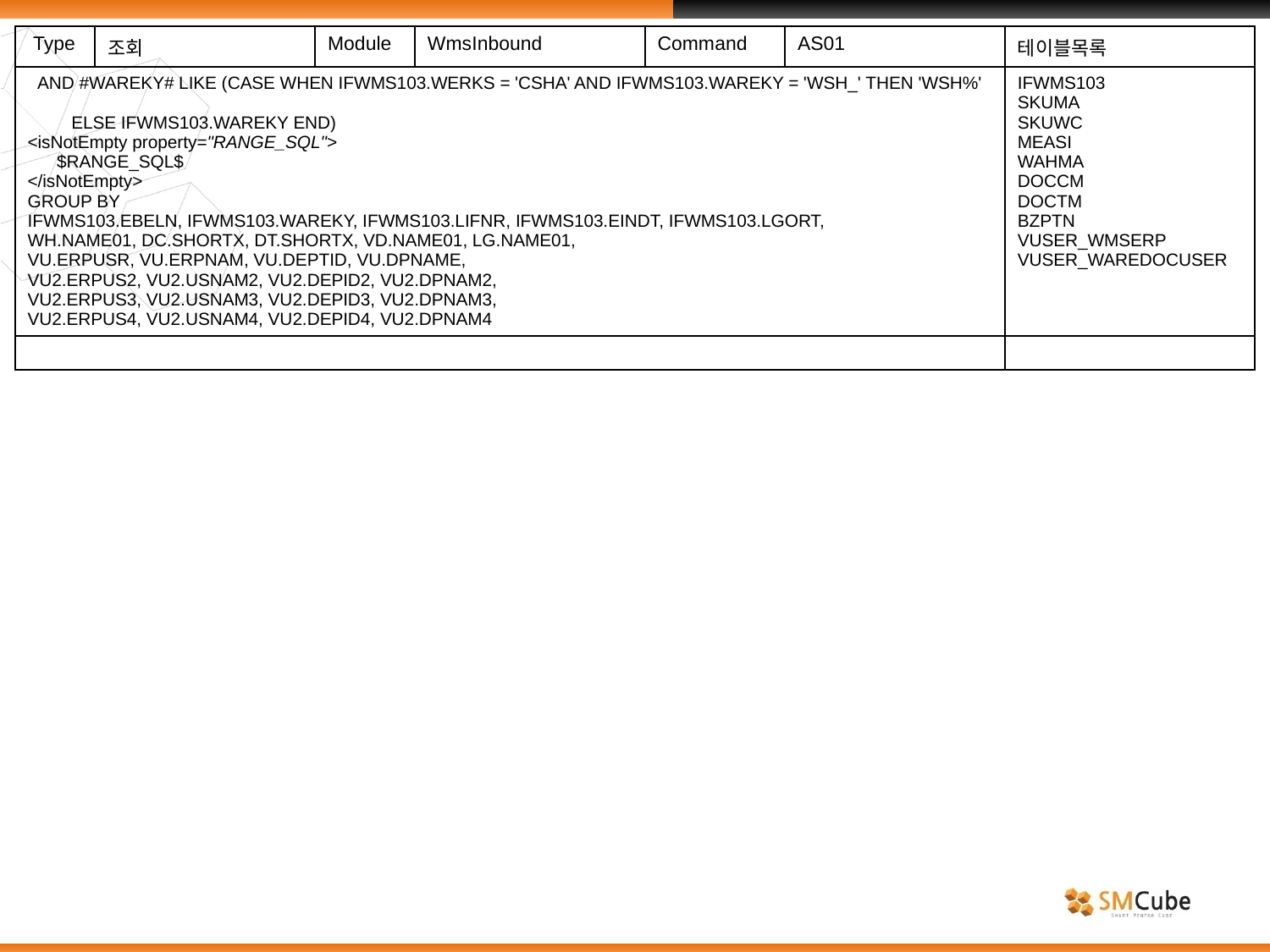

| Type | 조회 | Module | WmsInbound | Command | AS01 | 테이블목록 |
| --- | --- | --- | --- | --- | --- | --- |
| AND #WAREKY# LIKE (CASE WHEN IFWMS103.WERKS = 'CSHA' AND IFWMS103.WAREKY = 'WSH\_' THEN 'WSH%' ELSE IFWMS103.WAREKY END) <isNotEmpty property="RANGE\_SQL"> $RANGE\_SQL$ </isNotEmpty> GROUP BY IFWMS103.EBELN, IFWMS103.WAREKY, IFWMS103.LIFNR, IFWMS103.EINDT, IFWMS103.LGORT, WH.NAME01, DC.SHORTX, DT.SHORTX, VD.NAME01, LG.NAME01, VU.ERPUSR, VU.ERPNAM, VU.DEPTID, VU.DPNAME, VU2.ERPUS2, VU2.USNAM2, VU2.DEPID2, VU2.DPNAM2, VU2.ERPUS3, VU2.USNAM3, VU2.DEPID3, VU2.DPNAM3, VU2.ERPUS4, VU2.USNAM4, VU2.DEPID4, VU2.DPNAM4 |  |  |  |  |  | IFWMS103 SKUMA SKUWC MEASI WAHMA DOCCM DOCTM BZPTN VUSER\_WMSERP VUSER\_WAREDOCUSER |
|  |  |  |  |  |  |  |